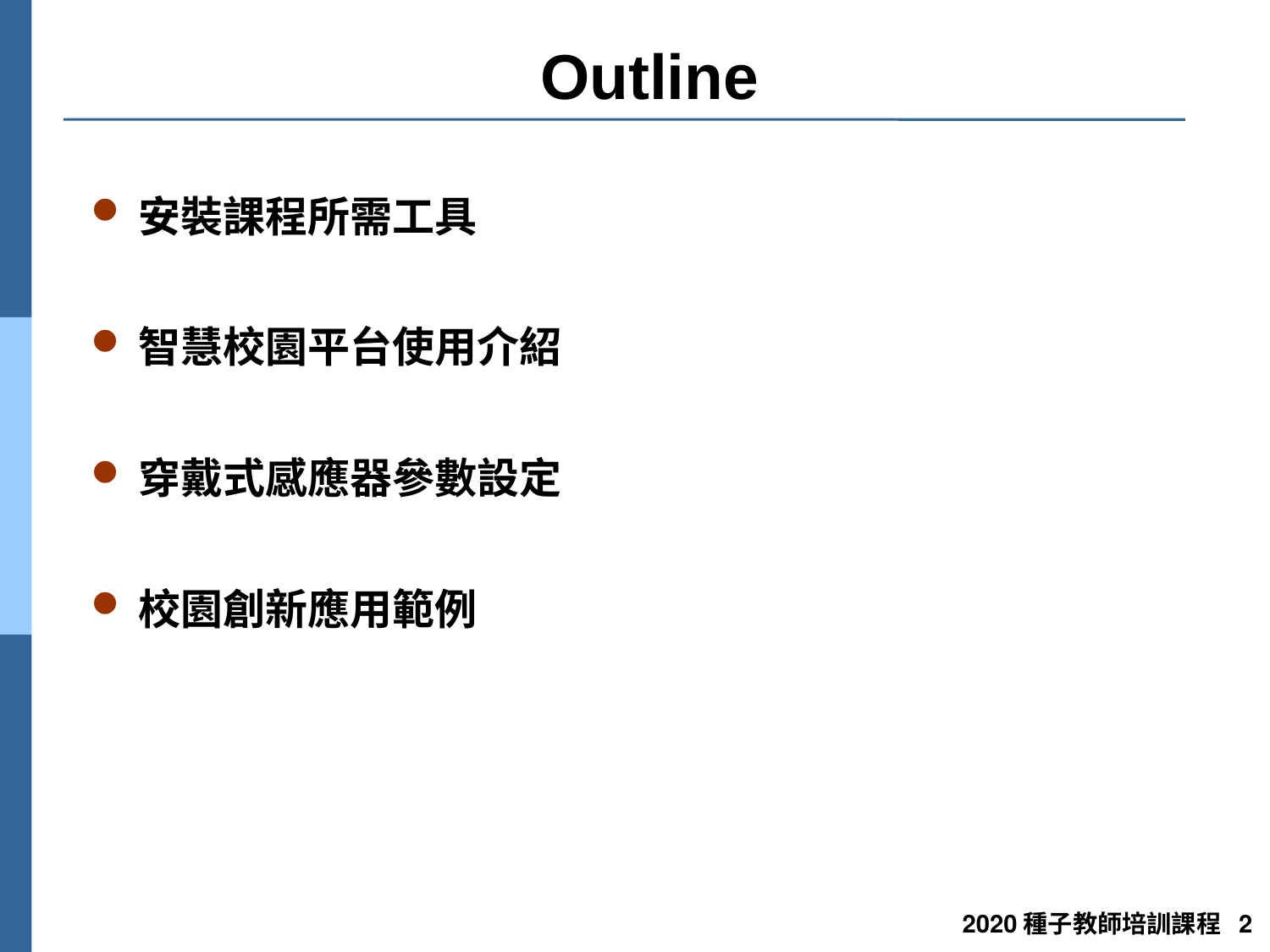

# Outline
安裝課程所需工具

智慧校園平台使用介紹

穿戴式感應器參數設定

校園創新應用範例